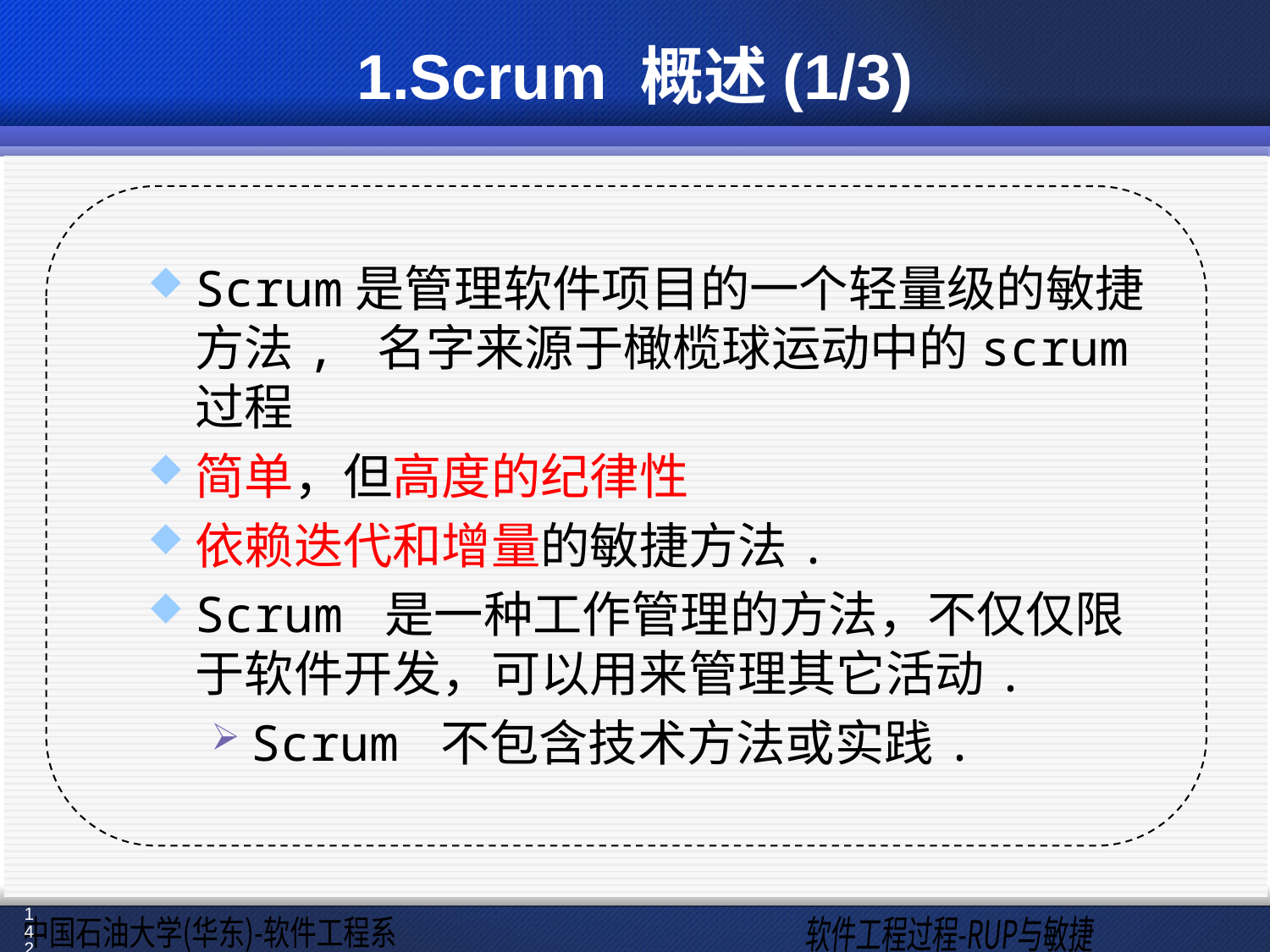

# 1.Scrum 概述(1/3)

Scrum是管理软件项目的一个轻量级的敏捷方法, 名字来源于橄榄球运动中的scrum 过程
简单，但高度的纪律性
依赖迭代和增量的敏捷方法.
Scrum 是一种工作管理的方法，不仅仅限于软件开发，可以用来管理其它活动.
Scrum 不包含技术方法或实践.
142